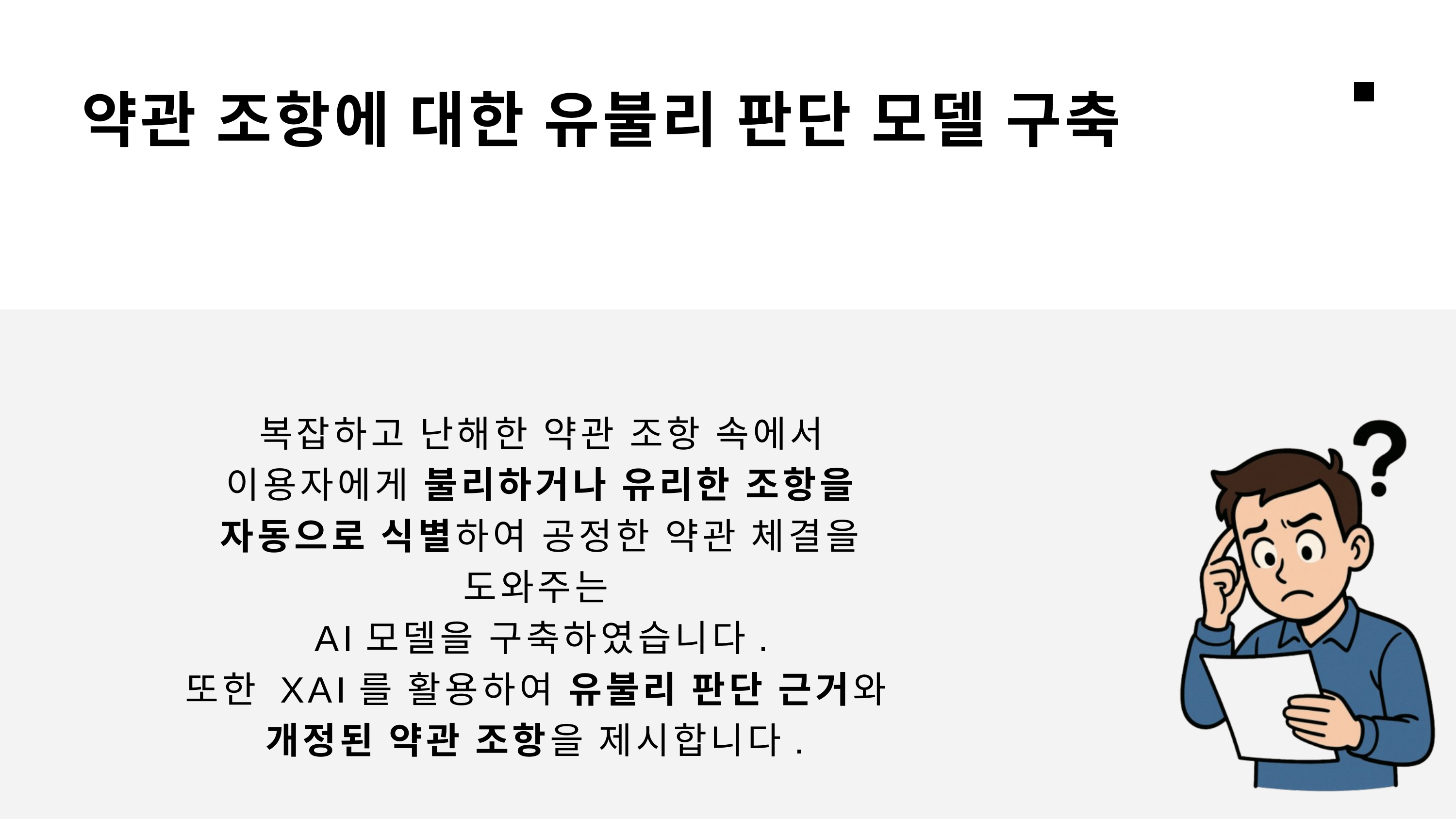

약관 조항에 대한 유불리 판단 모델 구축

복잡하고 난해한 약관 조항 속에서
이용자에게 불리하거나 유리한 조항을 자동으로 식별하여 공정한 약관 체결을 도와주는
AI모델을 구축하였습니다.
또한 XAI를 활용하여 유불리 판단 근거와
개정된 약관 조항을 제시합니다.